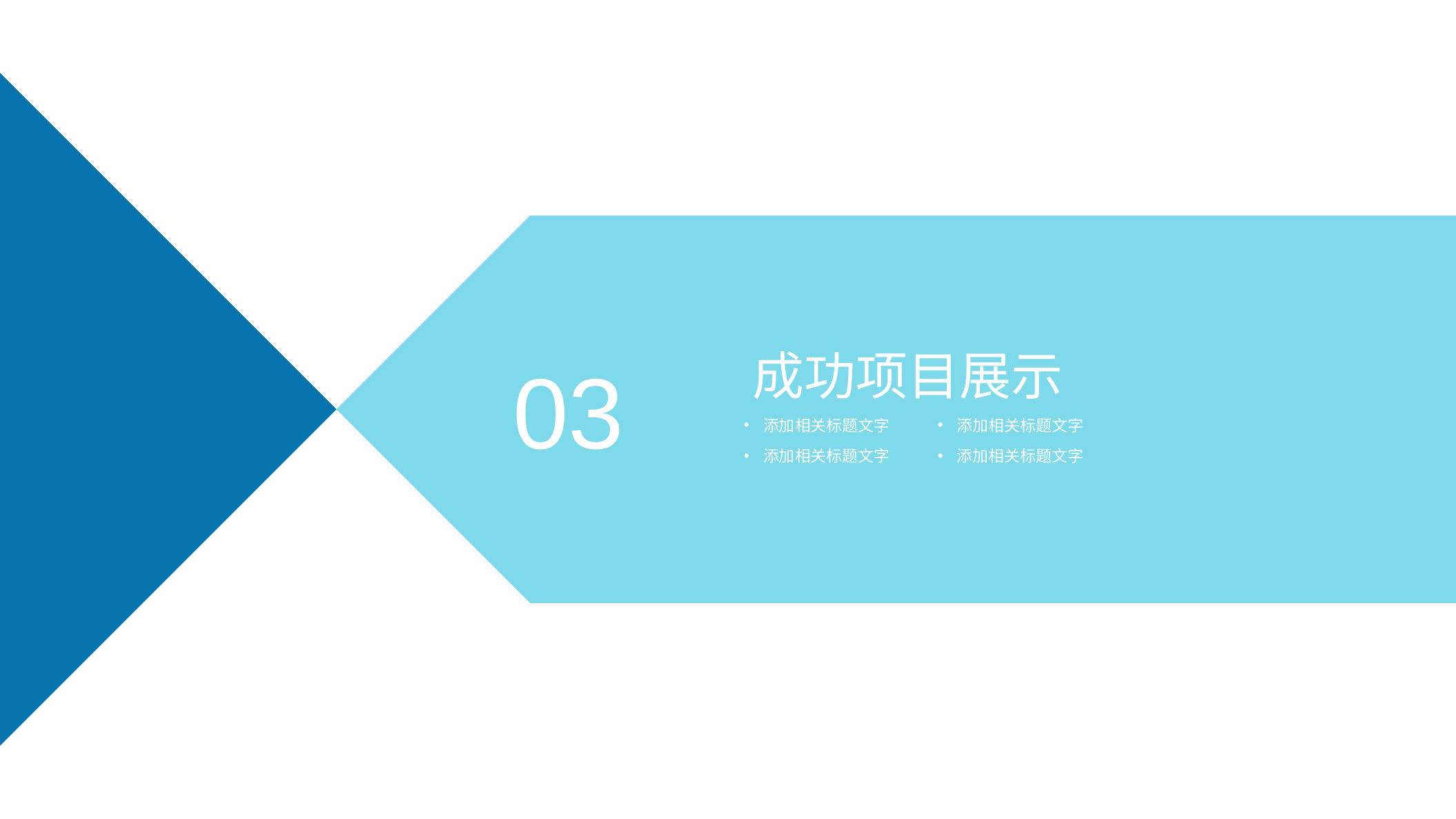

03
成功项目展示
添加相关标题文字
添加相关标题文字
添加相关标题文字
添加相关标题文字